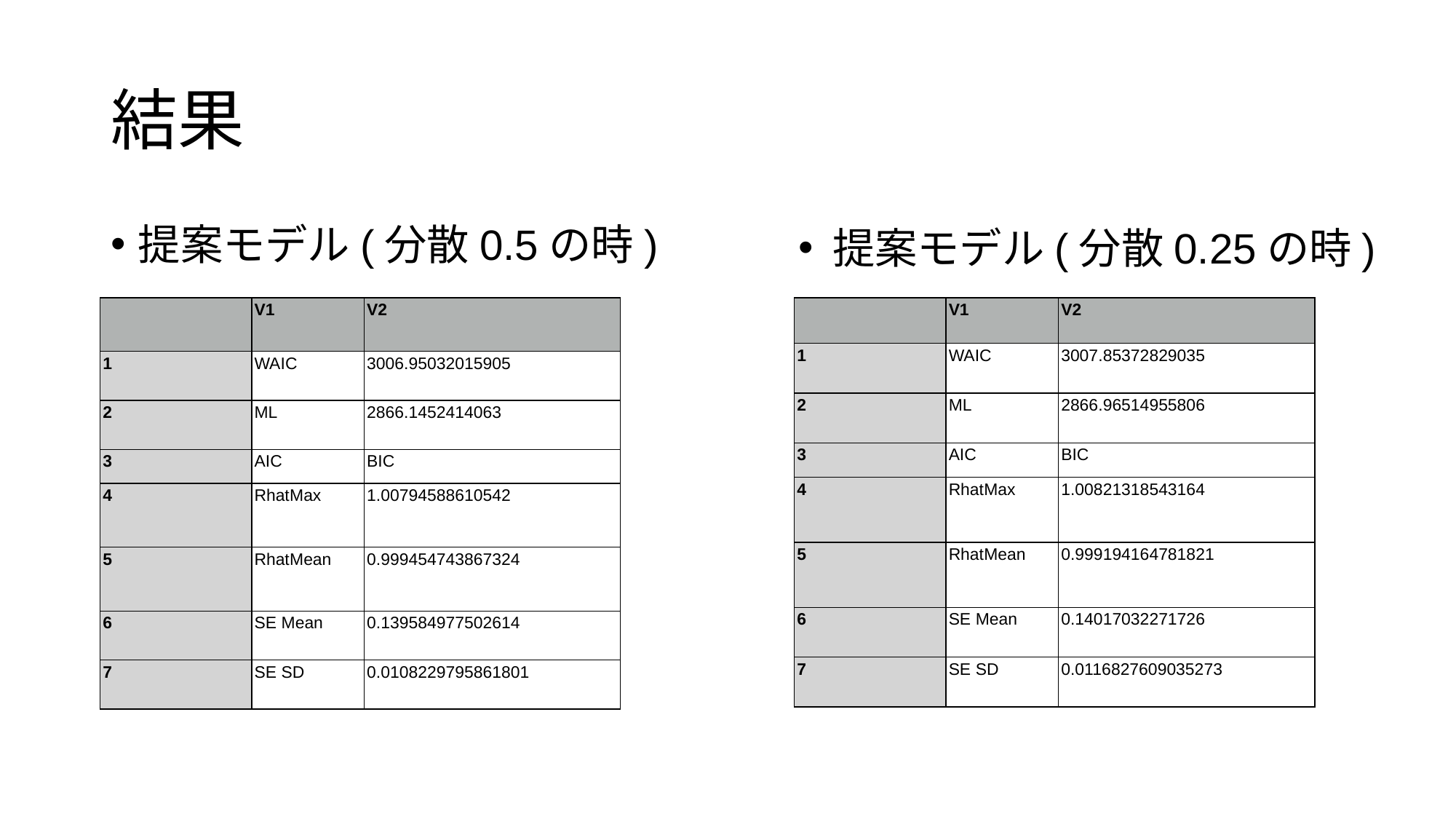

# 結果
提案モデル(分散0.25の時)

提案モデル(分散0.5の時)

|  | V1 | V2 |
| --- | --- | --- |
| 1 | WAIC | 3006.95032015905 |
| 2 | ML | 2866.1452414063 |
| 3 | AIC | BIC |
| 4 | RhatMax | 1.00794588610542 |
| 5 | RhatMean | 0.999454743867324 |
| 6 | SE Mean | 0.139584977502614 |
| 7 | SE SD | 0.0108229795861801 |
|  | V1 | V2 |
| --- | --- | --- |
| 1 | WAIC | 3007.85372829035 |
| 2 | ML | 2866.96514955806 |
| 3 | AIC | BIC |
| 4 | RhatMax | 1.00821318543164 |
| 5 | RhatMean | 0.999194164781821 |
| 6 | SE Mean | 0.14017032271726 |
| 7 | SE SD | 0.0116827609035273 |